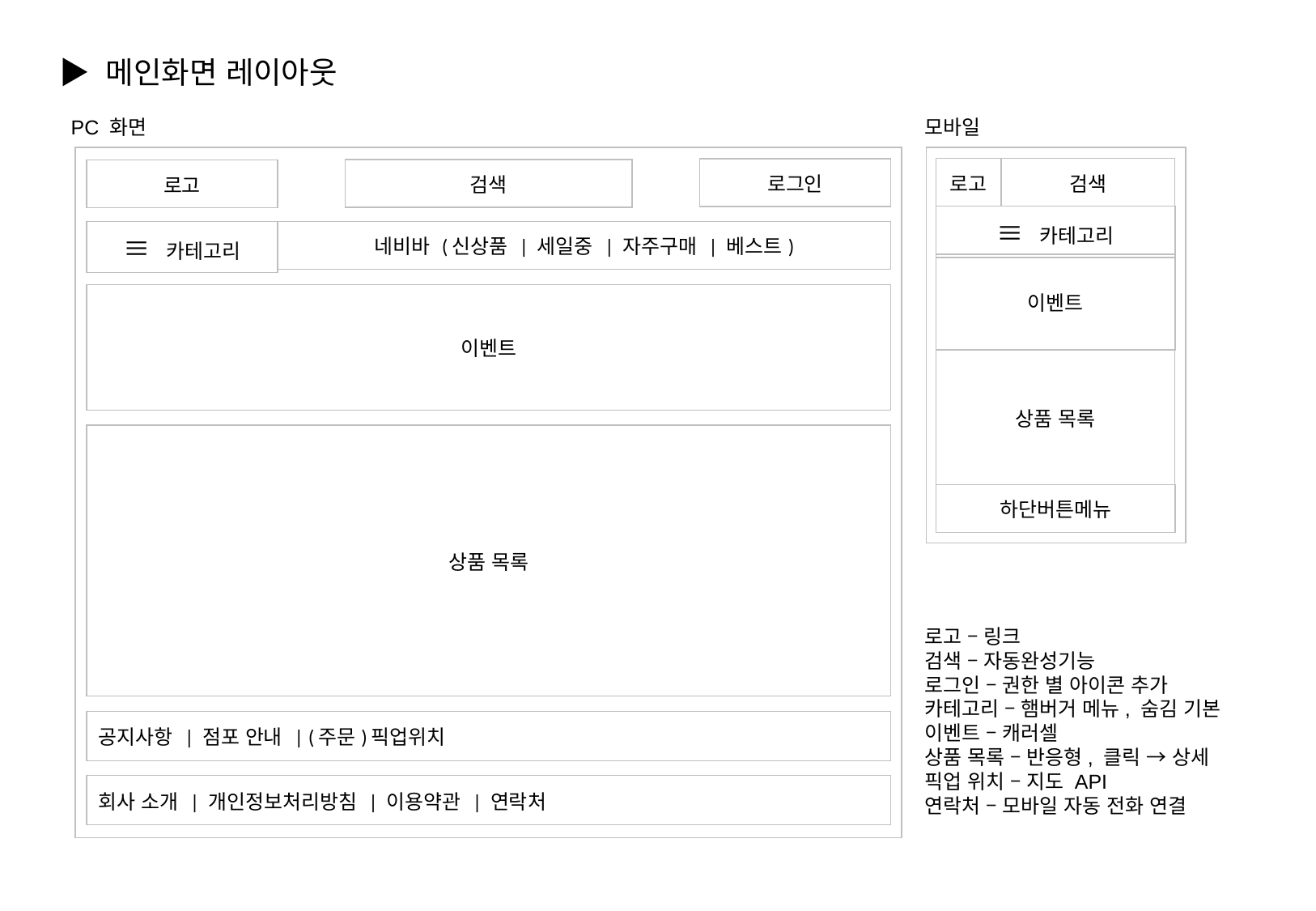

▶ 메인화면 레이아웃

  PC 화면
▶

모바일

로고 – 링크
검색 – 자동완성기능
로그인 – 권한 별 아이콘 추가
카테고리 – 햄버거 메뉴, 숨김 기본
이벤트 – 캐러셀
상품 목록 – 반응형, 클릭 → 상세
픽업 위치 – 지도 API
연락처 – 모바일 자동 전화 연결
|  |
| --- |
|  |
| --- |
| 로고 |
| --- |
| 검색 |
| --- |
| 로그인 |
| --- |
| 검색 |
| --- |
| 로고 |
| --- |
| ≡ 카테고리 |
| --- |
| ≡ 카테고리 |
| --- |
| 네비바 (신상품 | 세일중 | 자주구매 | 베스트) |
| --- |
| 이벤트 |
| --- |
| 이벤트 |
| --- |
| 상품 목록 |
| --- |
| 상품 목록 |
| --- |
| 하단버튼메뉴 |
| --- |
| 공지사항 | 점포 안내 | (주문)픽업위치 |
| --- |
| 회사 소개 | 개인정보처리방침 | 이용약관 | 연락처 |
| --- |